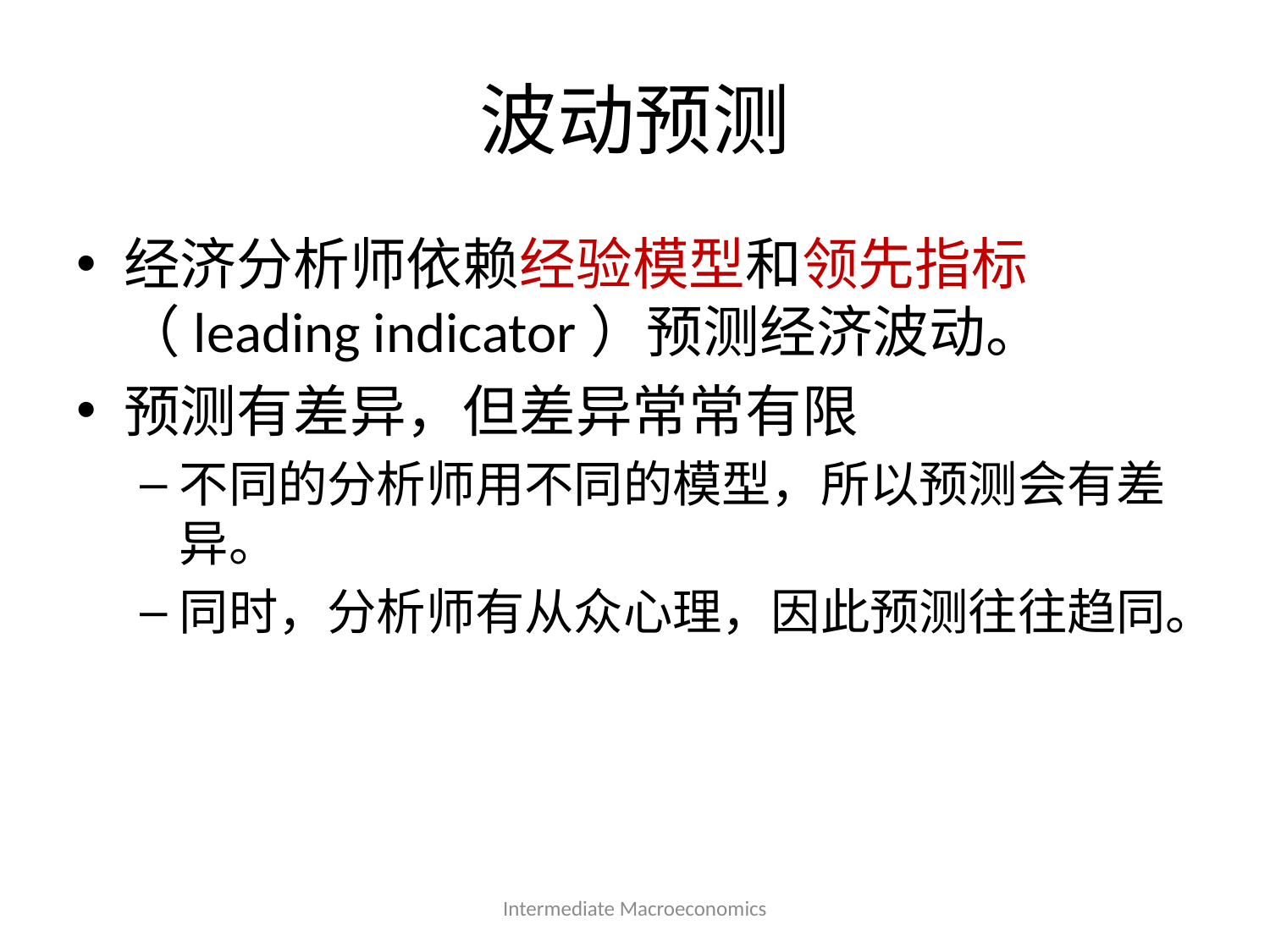

# 波动预测
经济分析师依赖经验模型和领先指标（leading indicator）预测经济波动。
预测有差异，但差异常常有限
不同的分析师用不同的模型，所以预测会有差异。
同时，分析师有从众心理，因此预测往往趋同。

Intermediate Macroeconomics